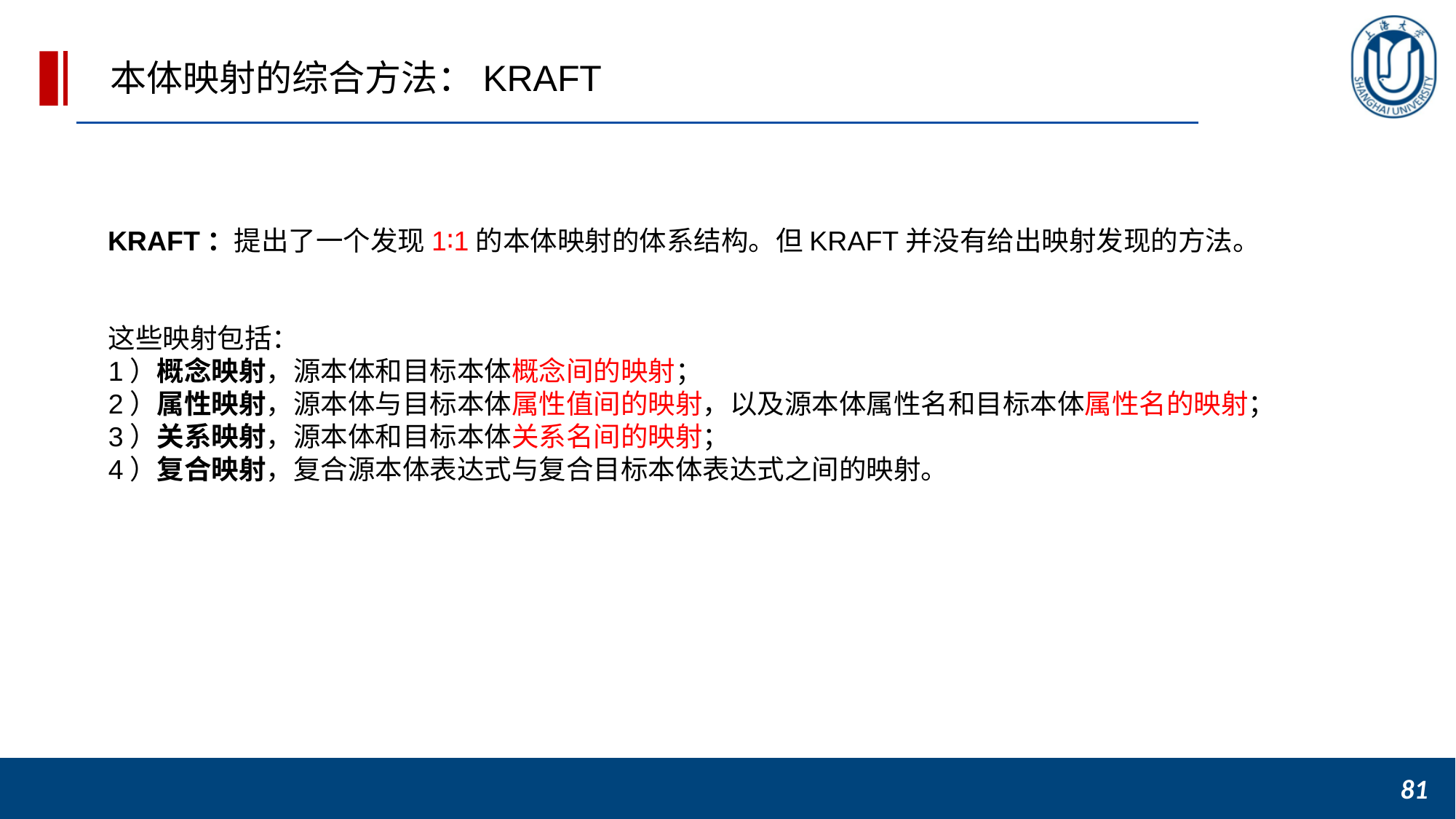

本体映射的综合方法：KRAFT
KRAFT：提出了一个发现1∶1的本体映射的体系结构。但KRAFT并没有给出映射发现的方法。
这些映射包括：
1）概念映射，源本体和目标本体概念间的映射；
2）属性映射，源本体与目标本体属性值间的映射，以及源本体属性名和目标本体属性名的映射；
3）关系映射，源本体和目标本体关系名间的映射；
4）复合映射，复合源本体表达式与复合目标本体表达式之间的映射。
81